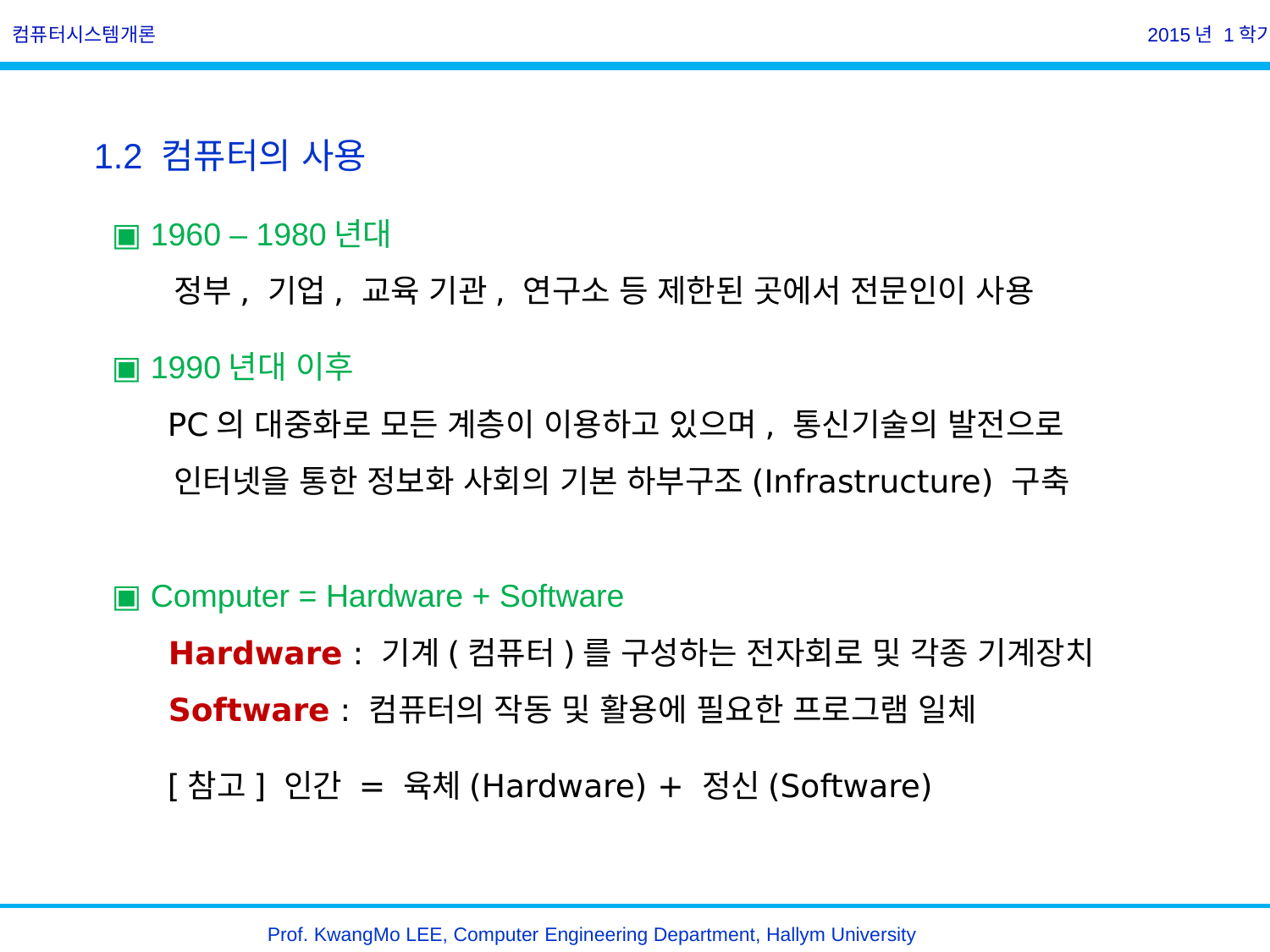

컴퓨터시스템개론
2015년 1학기
1.2 컴퓨터의 사용
  ▣ 1960 – 1980년대
 정부, 기업, 교육 기관, 연구소 등 제한된 곳에서 전문인이 사용
  ▣ 1990년대 이후
 PC의 대중화로 모든 계층이 이용하고 있으며, 통신기술의 발전으로
 인터넷을 통한 정보화 사회의 기본 하부구조(Infrastructure) 구축

  ▣ Computer = Hardware + Software
 Hardware : 기계(컴퓨터)를 구성하는 전자회로 및 각종 기계장치
 Software : 컴퓨터의 작동 및 활용에 필요한 프로그램 일체

 [참고] 인간 = 육체(Hardware) + 정신(Software)
Prof. KwangMo LEE, Computer Engineering Department, Hallym University